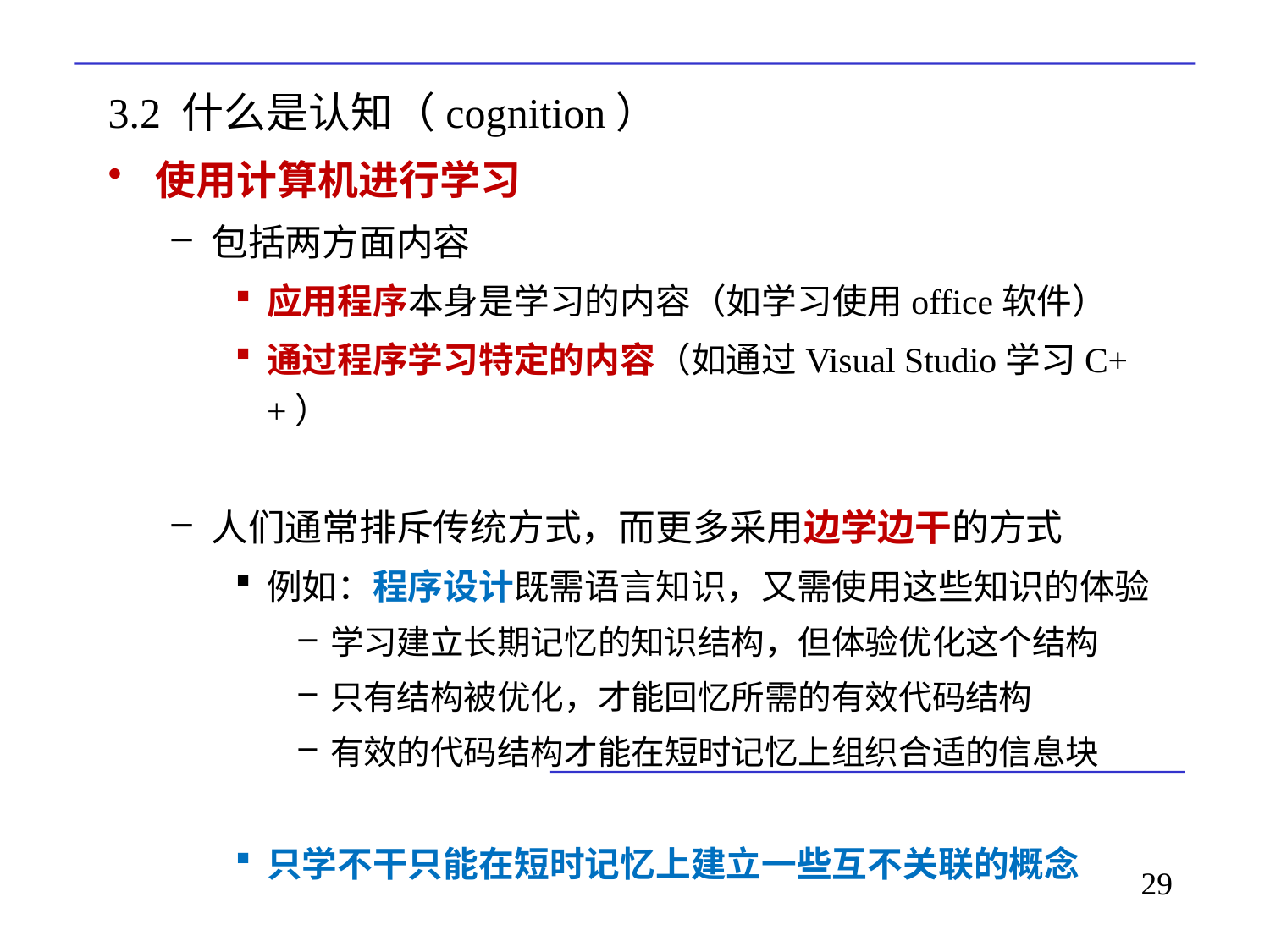

# 3.2 什么是认知（cognition）
使用计算机进行学习
包括两方面内容
应用程序本身是学习的内容（如学习使用office软件）
通过程序学习特定的内容（如通过Visual Studio学习C++）

人们通常排斥传统方式，而更多采用边学边干的方式
例如：程序设计既需语言知识，又需使用这些知识的体验
学习建立长期记忆的知识结构，但体验优化这个结构
只有结构被优化，才能回忆所需的有效代码结构
有效的代码结构才能在短时记忆上组织合适的信息块

只学不干只能在短时记忆上建立一些互不关联的概念
29